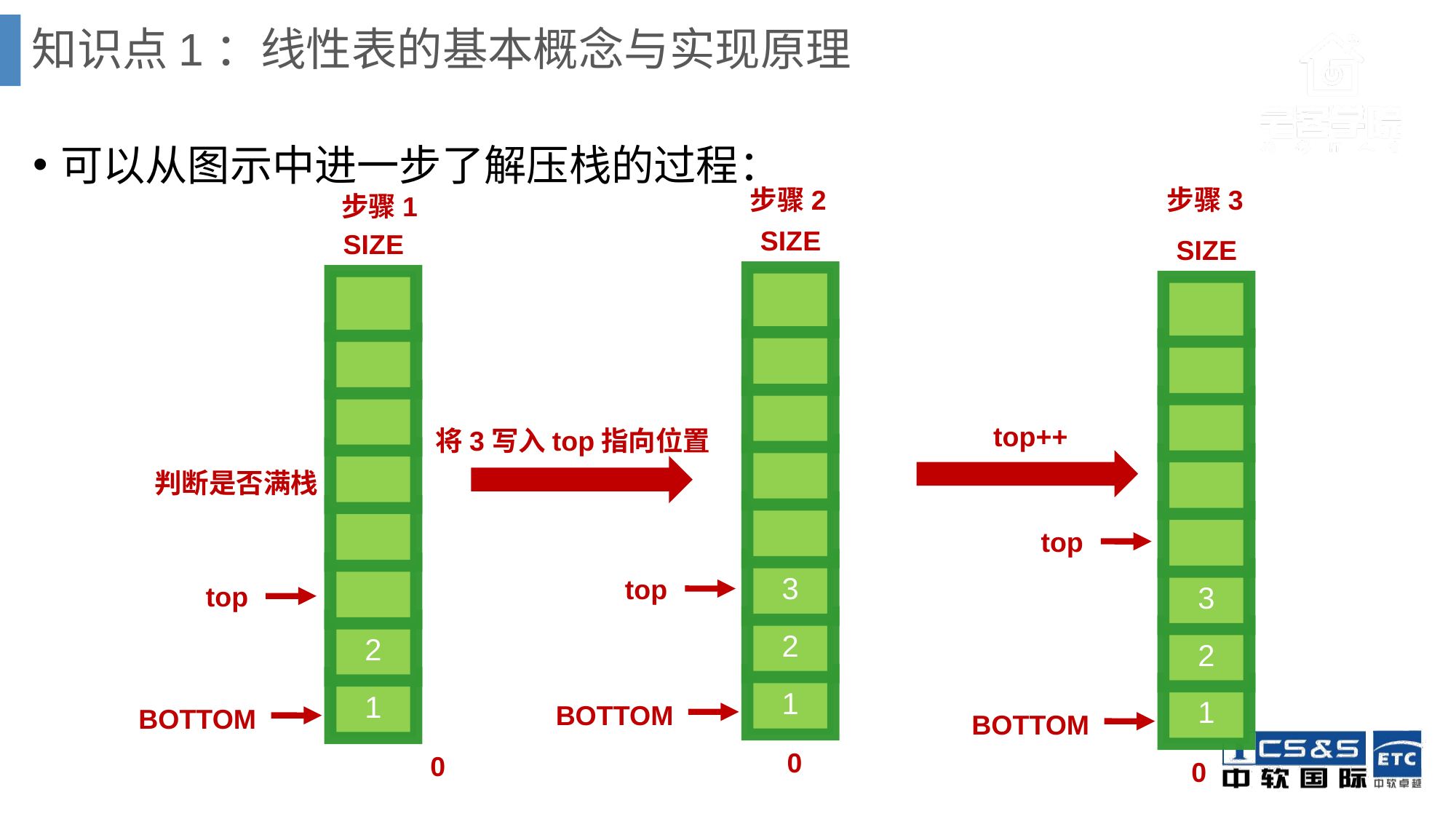

# 知识点1：线性表的基本概念与实现原理
可以从图示中进一步了解压栈的过程：
步骤2
步骤3
步骤1
SIZE
SIZE
SIZE

3
2
1

2
1

3
2
1
top++
将3写入top指向位置

判断是否满栈
top

top
top

BOTTOM
BOTTOM
BOTTOM

0
0
0